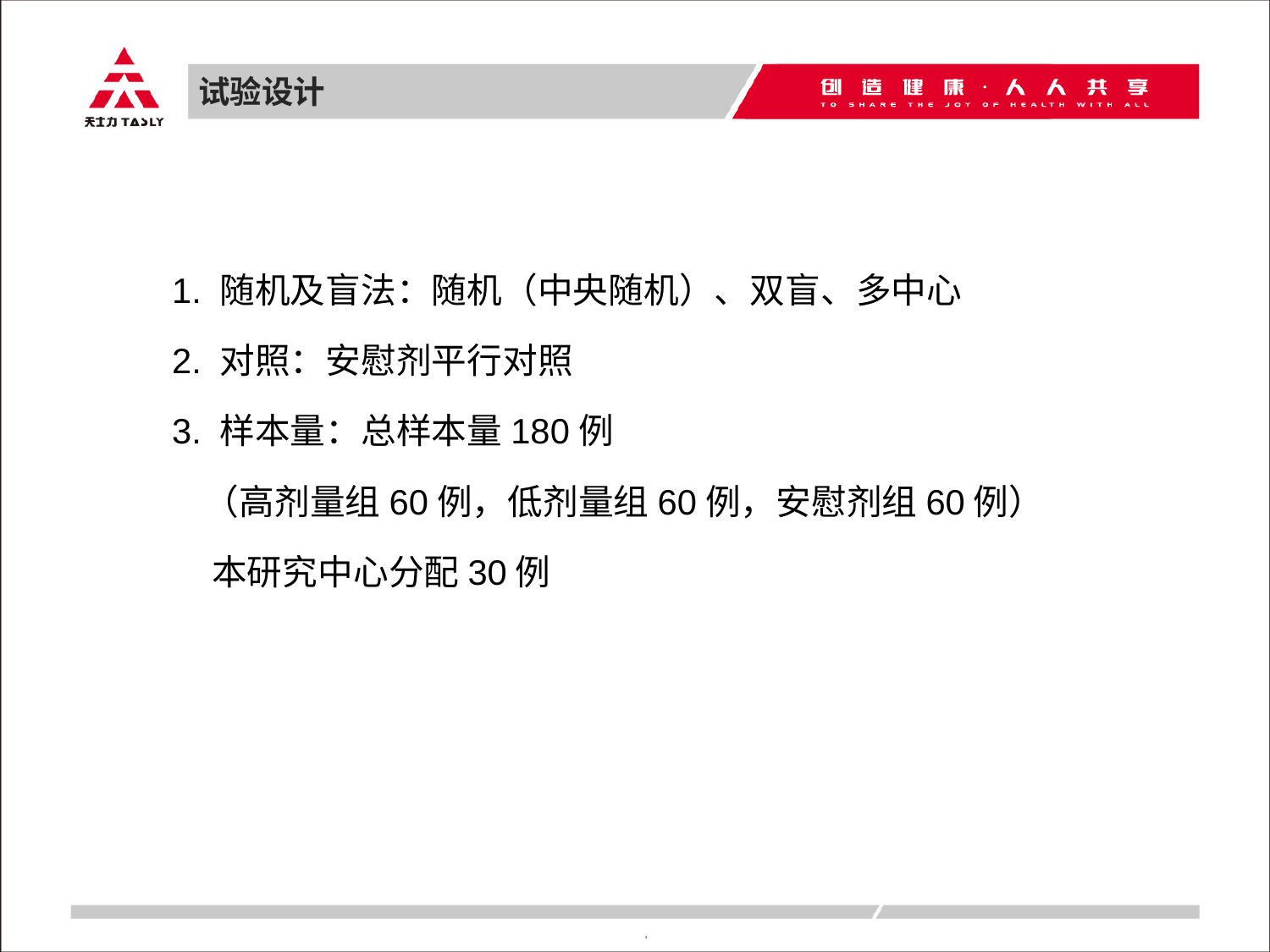

试验设计
随机及盲法：随机（中央随机）、双盲、多中心
对照：安慰剂平行对照
样本量：总样本量180例
   （高剂量组60例，低剂量组60例，安慰剂组60例）
    本研究中心分配30例